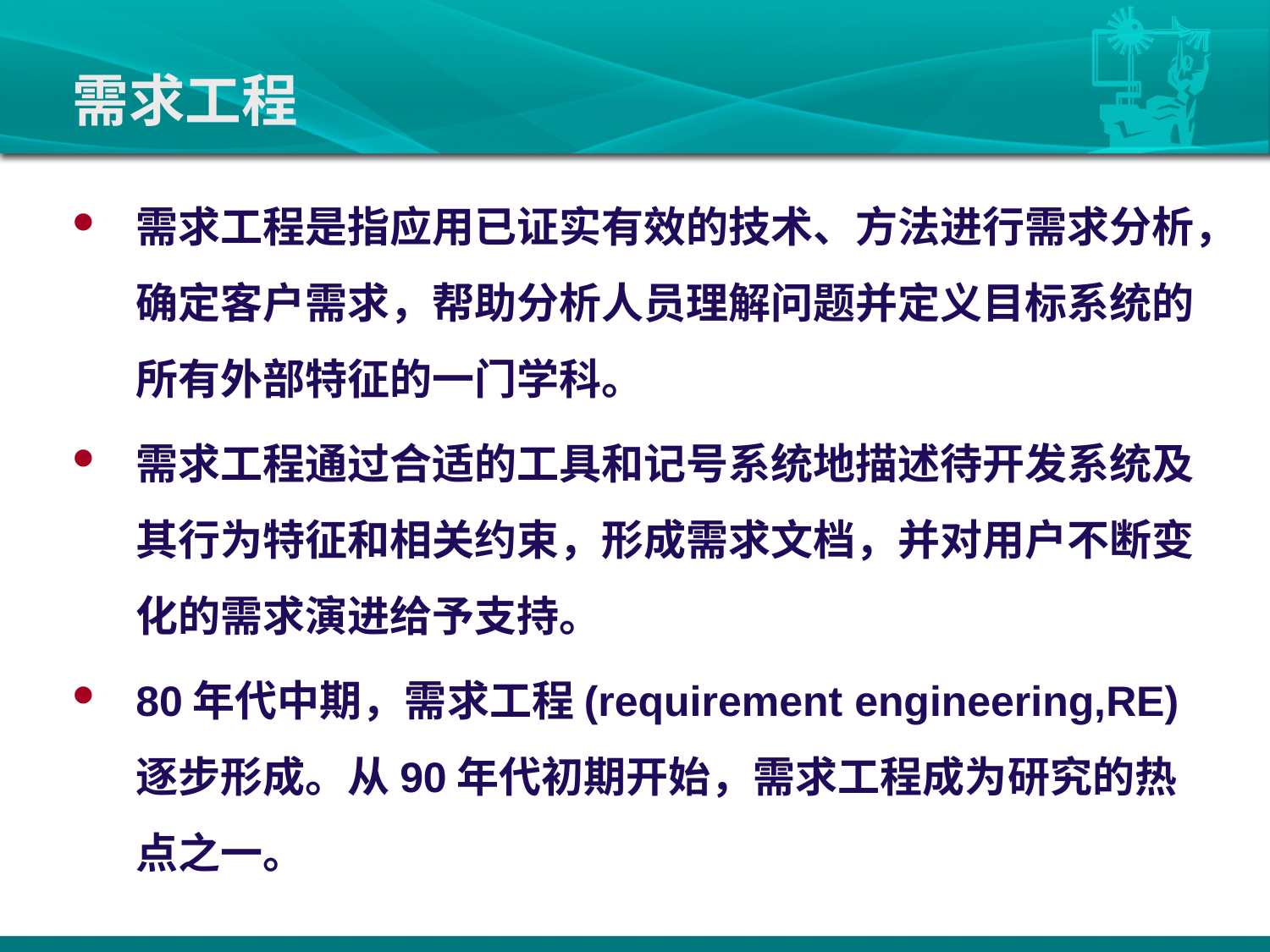

# 需求工程
需求工程是指应用已证实有效的技术、方法进行需求分析，确定客户需求，帮助分析人员理解问题并定义目标系统的所有外部特征的一门学科。
需求工程通过合适的工具和记号系统地描述待开发系统及其行为特征和相关约束，形成需求文档，并对用户不断变化的需求演进给予支持。
80年代中期，需求工程(requirement engineering,RE) 逐步形成。从90年代初期开始，需求工程成为研究的热点之一。